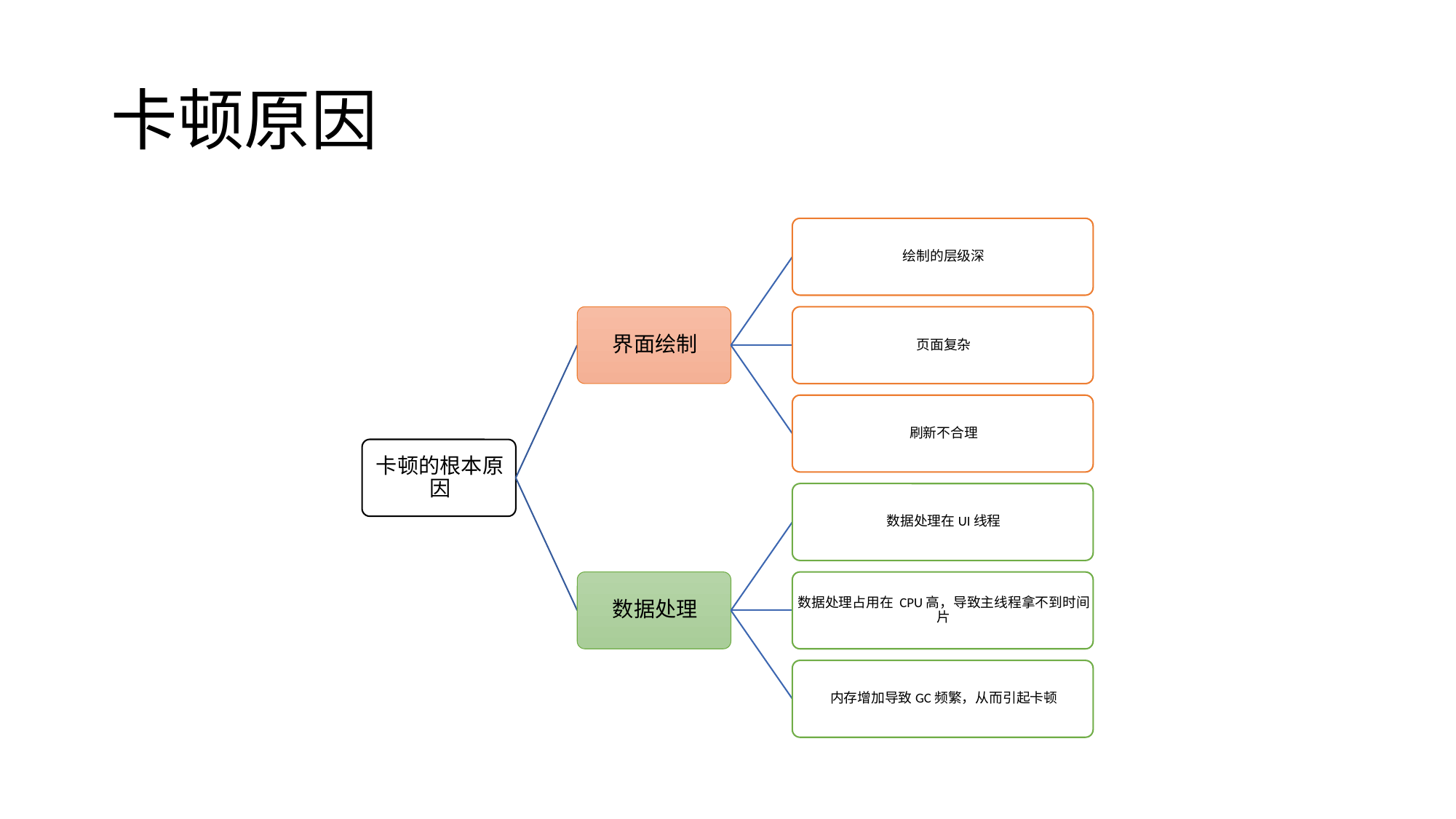

# 卡顿原因
卡顿的根本原因

界面绘制

绘制的层级深

页面复杂

刷新不合理

数据处理

数据处理在UI线程

数据处理占用在 CPU高，导致主线程拿不到时间片

内存增加导致GC频繁，从而引起卡顿